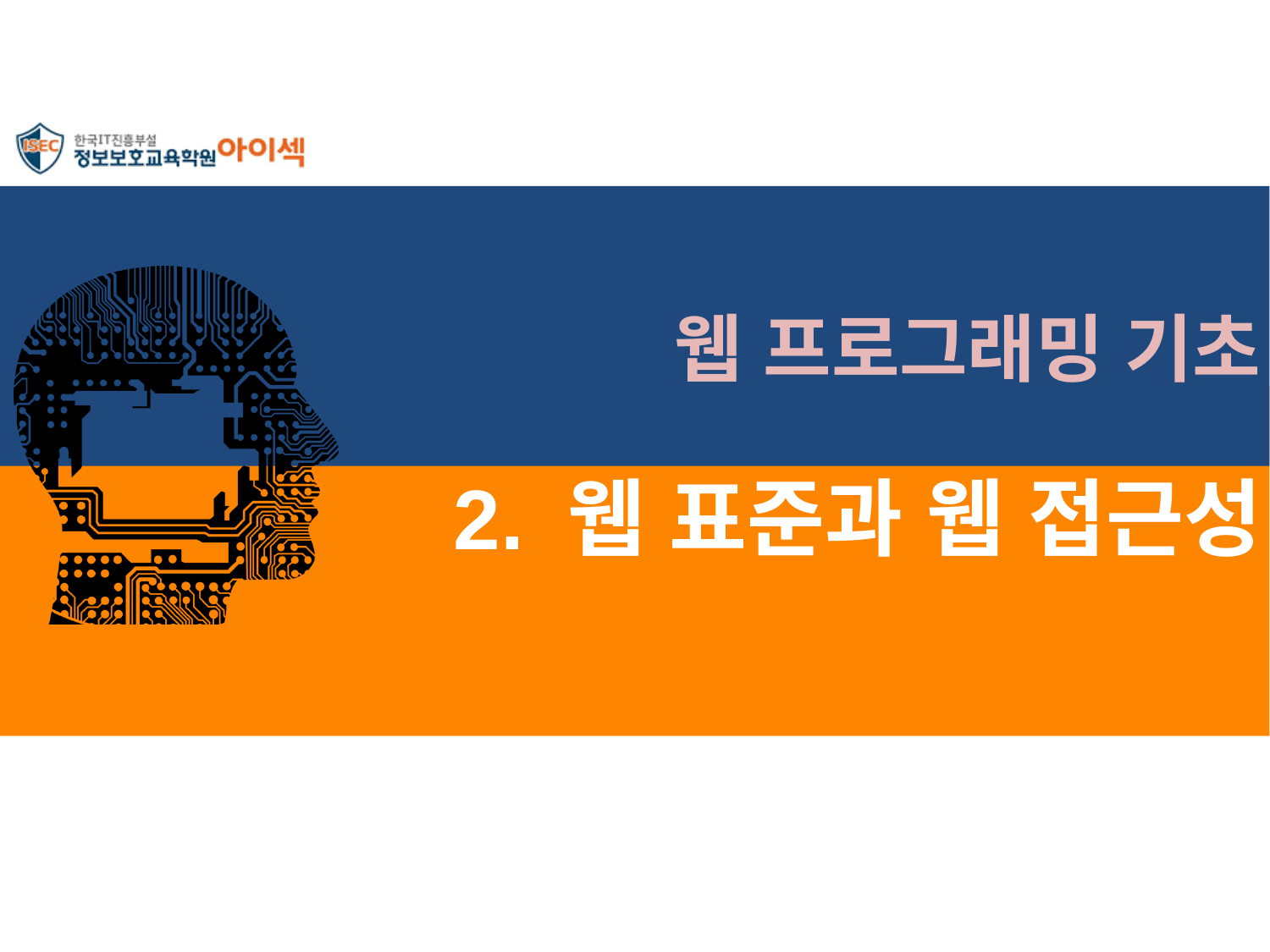

웹 프로그래밍 기초
# 2. 웹 표준과 웹 접근성